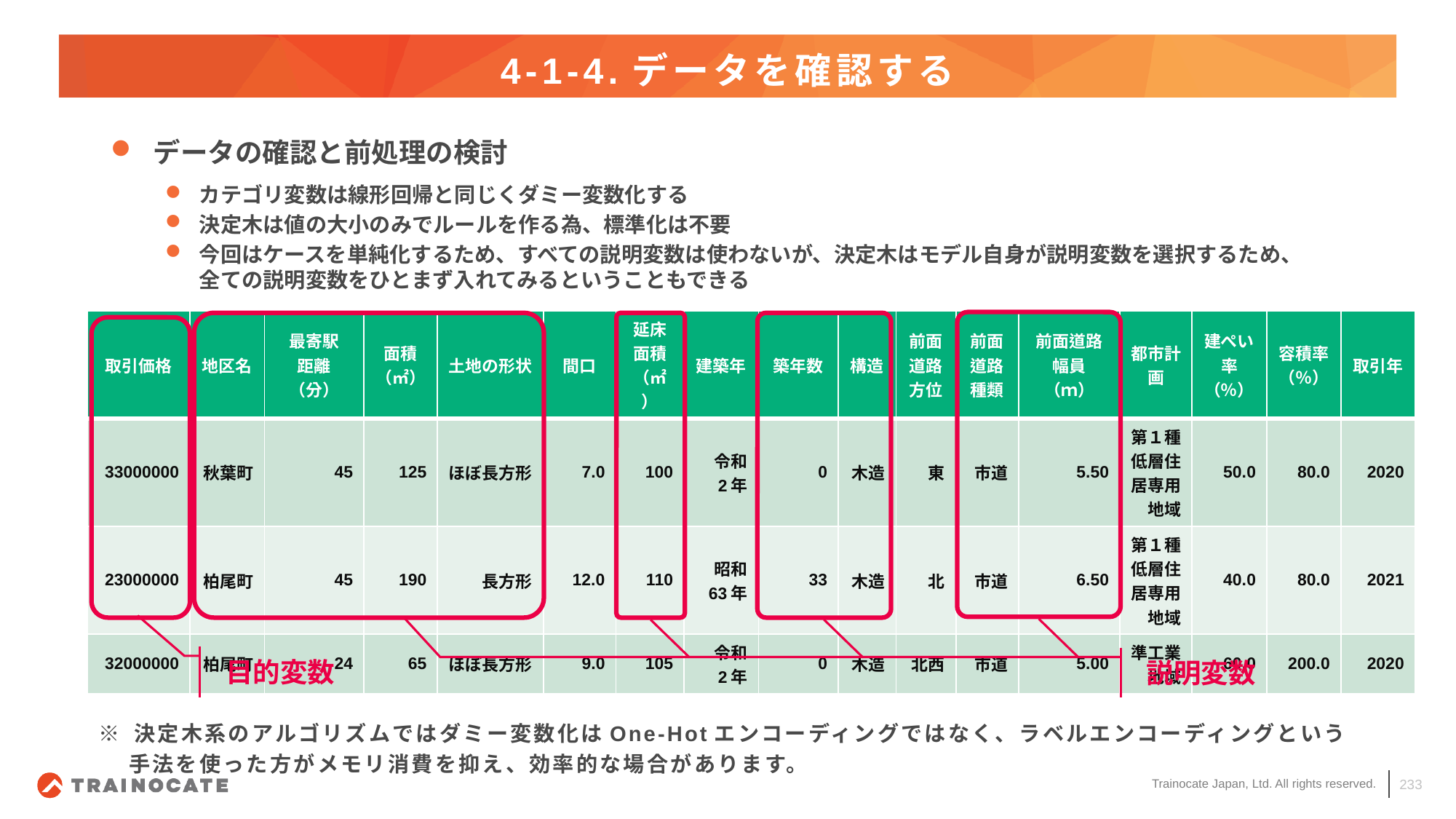

# 4-1-4.データを確認する
データの確認と前処理の検討
カテゴリ変数は線形回帰と同じくダミー変数化する
決定木は値の大小のみでルールを作る為、標準化は不要
今回はケースを単純化するため、すべての説明変数は使わないが、決定木はモデル自身が説明変数を選択するため、
全ての説明変数をひとまず入れてみるということもできる
| 取引価格 | 地区名 | 最寄駅 距離（分） | 面積（㎡） | 土地の形状 | 間口 | 延床面積（㎡） | 建築年 | 築年数 | 構造 | 前面道路方位 | 前面道路種類 | 前面道路幅員（ｍ） | 都市計画 | 建ぺい率（％） | 容積率（％） | 取引年 |
| --- | --- | --- | --- | --- | --- | --- | --- | --- | --- | --- | --- | --- | --- | --- | --- | --- |
| 33000000 | 秋葉町 | 45 | 125 | ほぼ長方形 | 7.0 | 100 | 令和 2年 | 0 | 木造 | 東 | 市道 | 5.50 | 第１種低層住居専用地域 | 50.0 | 80.0 | 2020 |
| 23000000 | 柏尾町 | 45 | 190 | 長方形 | 12.0 | 110 | 昭和 63年 | 33 | 木造 | 北 | 市道 | 6.50 | 第１種低層住居専用地域 | 40.0 | 80.0 | 2021 |
| 32000000 | 柏尾町 | 24 | 65 | ほぼ長方形 | 9.0 | 105 | 令和 2年 | 0 | 木造 | 北西 | 市道 | 5.00 | 準工業地域 | 60.0 | 200.0 | 2020 |

目的変数
説明変数
※ 決定木系のアルゴリズムではダミー変数化はOne-Hotエンコーディングではなく、ラベルエンコーディングという
　 手法を使った方がメモリ消費を抑え、効率的な場合があります。
233